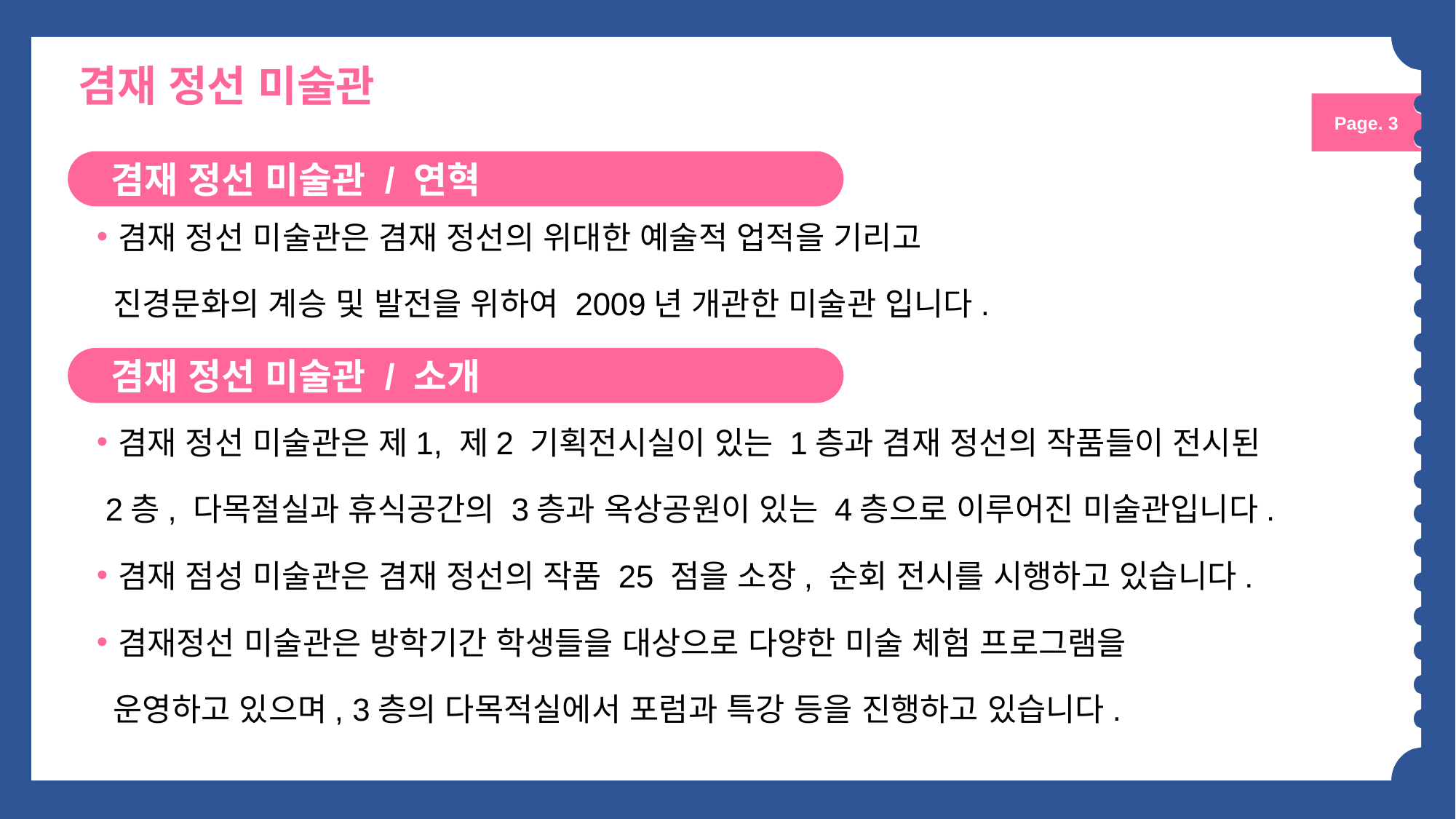

겸재 정선 미술관
Page. 3

겸재 정선 미술관 / 연혁
겸재 정선 미술관은 겸재 정선의 위대한 예술적 업적을 기리고
 진경문화의 계승 및 발전을 위하여 2009년 개관한 미술관 입니다.

겸재 정선 미술관 / 소개
겸재 정선 미술관은 제1, 제2 기획전시실이 있는 1층과 겸재 정선의 작품들이 전시된
 2층, 다목절실과 휴식공간의 3층과 옥상공원이 있는 4층으로 이루어진 미술관입니다.
겸재 점성 미술관은 겸재 정선의 작품 25 점을 소장, 순회 전시를 시행하고 있습니다.
겸재정선 미술관은 방학기간 학생들을 대상으로 다양한 미술 체험 프로그램을
 운영하고 있으며, 3층의 다목적실에서 포럼과 특강 등을 진행하고 있습니다.